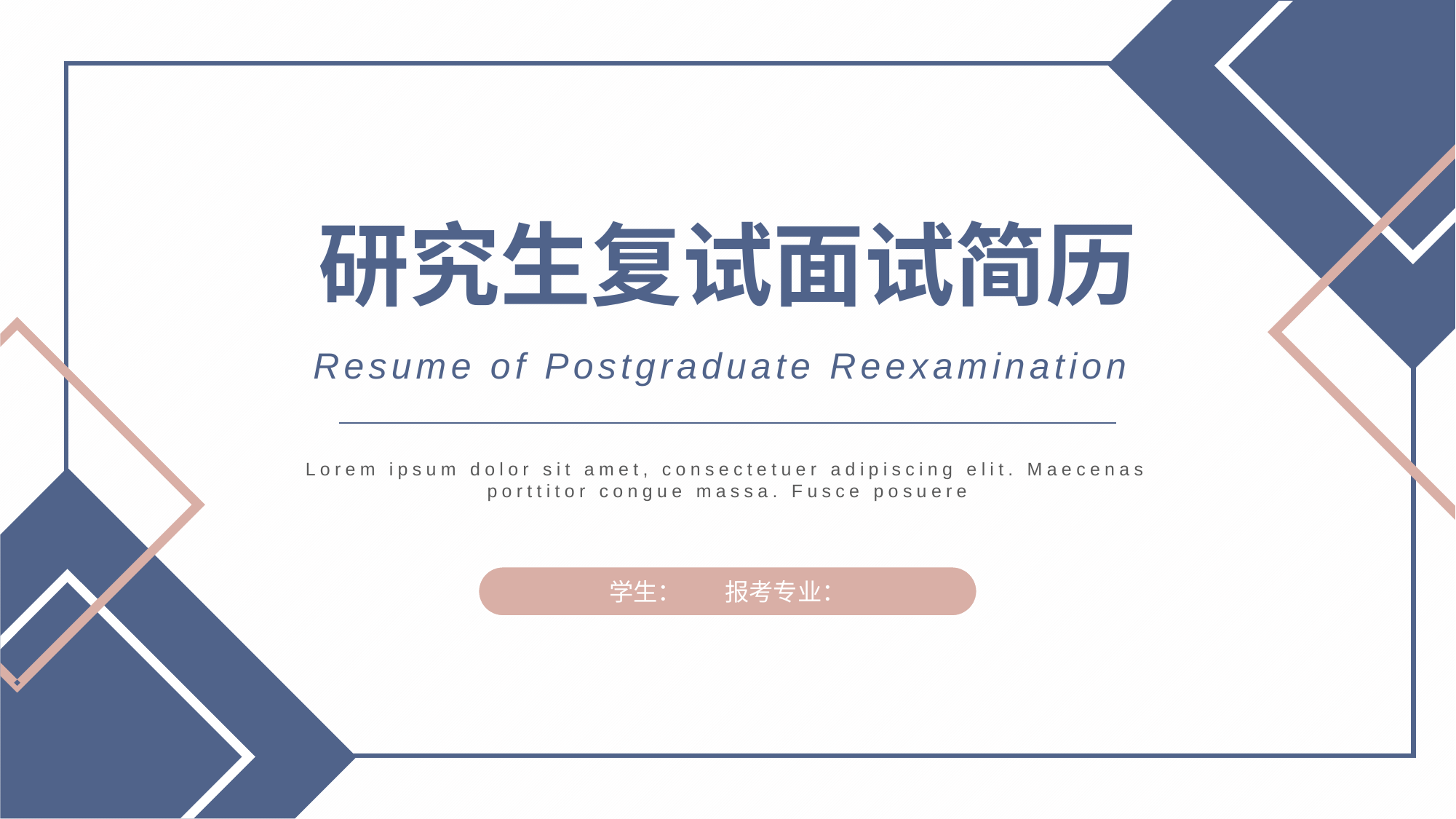

研究生复试面试简历
Resume of Postgraduate Reexamination
Lorem ipsum dolor sit amet, consectetuer adipiscing elit. Maecenas porttitor congue massa. Fusce posuere

学生：        报考专业：